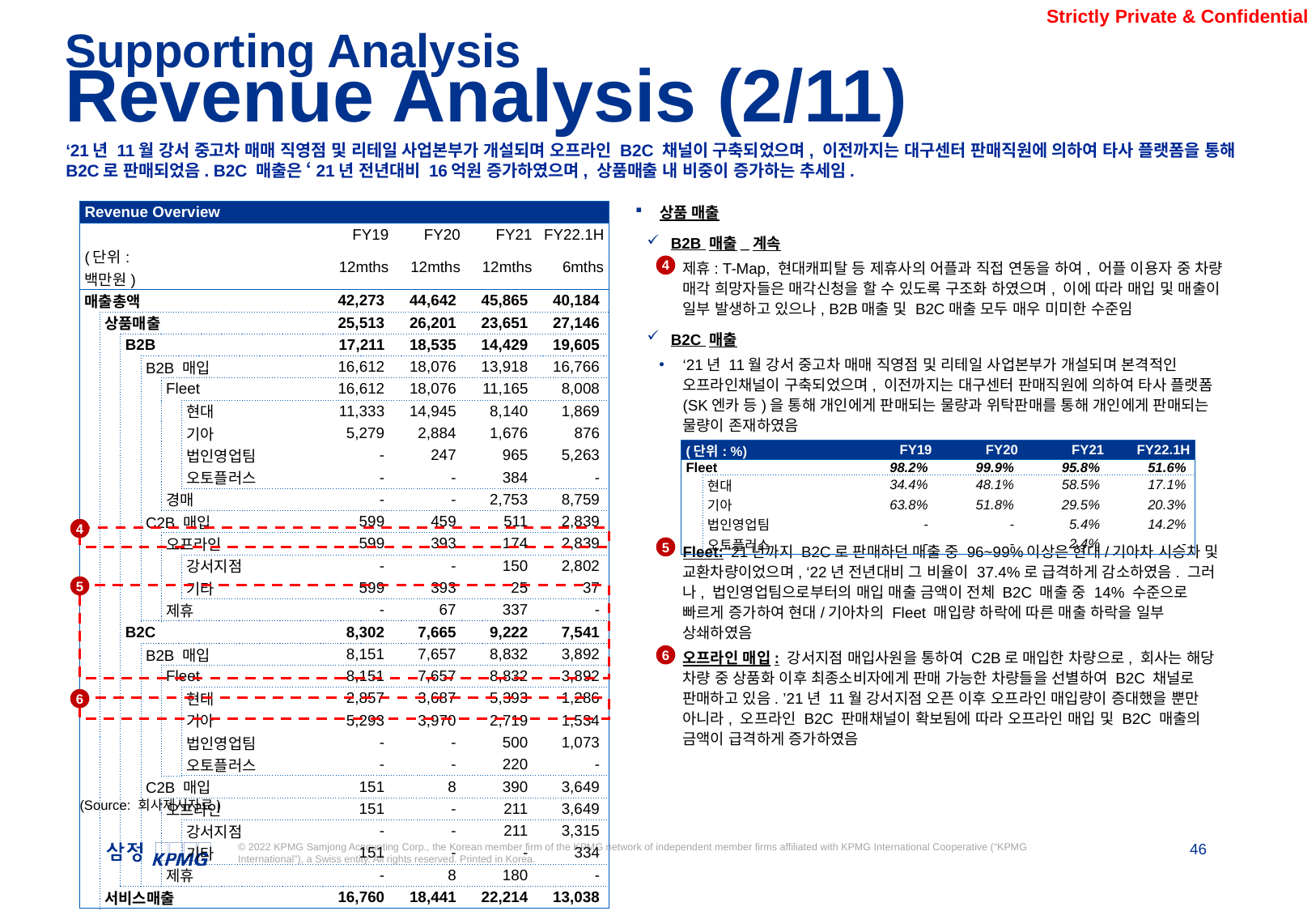

Supporting Analysis
Revenue Analysis (2/11)
‘21년 11월 강서 중고차 매매 직영점 및 리테일 사업본부가 개설되며 오프라인 B2C 채널이 구축되었으며, 이전까지는 대구센터 판매직원에 의하여 타사 플랫폼을 통해 B2C로 판매되었음. B2C 매출은 ‘21년 전년대비 16억원 증가하였으며, 상품매출 내 비중이 증가하는 추세임.
상품 매출
B2B 매출_계속
제휴: T-Map, 현대캐피탈 등 제휴사의 어플과 직접 연동을 하여, 어플 이용자 중 차량 매각 희망자들은 매각신청을 할 수 있도록 구조화 하였으며, 이에 따라 매입 및 매출이 일부 발생하고 있으나, B2B매출 및 B2C매출 모두 매우 미미한 수준임
B2C 매출
‘21년 11월 강서 중고차 매매 직영점 및 리테일 사업본부가 개설되며 본격적인 오프라인채널이 구축되었으며, 이전까지는 대구센터 판매직원에 의하여 타사 플랫폼(SK엔카 등)을 통해 개인에게 판매되는 물량과 위탁판매를 통해 개인에게 판매되는 물량이 존재하였음

Fleet: ’21년까지 B2C로 판매하던 매출 중 96~99%이상은 현대/기아차 시승차 및 교환차량이었으며, ‘22년 전년대비 그 비율이 37.4%로 급격하게 감소하였음. 그러나, 법인영업팀으로부터의 매입 매출 금액이 전체 B2C 매출 중 14% 수준으로 빠르게 증가하여 현대/기아차의 Fleet 매입량 하락에 따른 매출 하락을 일부 상쇄하였음
오프라인 매입: 강서지점 매입사원을 통하여 C2B로 매입한 차량으로, 회사는 해당 차량 중 상품화 이후 최종소비자에게 판매 가능한 차량들을 선별하여 B2C 채널로 판매하고 있음. ’21년 11월 강서지점 오픈 이후 오프라인 매입량이 증대했을 뿐만 아니라, 오프라인 B2C 판매채널이 확보됨에 따라 오프라인 매입 및 B2C 매출의 금액이 급격하게 증가하였음
| Revenue Overview |  |  |  |  |  |  |  |  |  |  |
| --- | --- | --- | --- | --- | --- | --- | --- | --- | --- | --- |
|  |  |  |  |  |  |  | FY19 | FY20 | FY21 | FY22.1H |
| (단위: 백만원) |  |  |  |  |  |  | 12mths | 12mths | 12mths | 6mths |
| 매출총액 |  |  |  |  |  |  | 42,273 | 44,642 | 45,865 | 40,184 |
|  | 상품매출 |  |  |  |  |  | 25,513 | 26,201 | 23,651 | 27,146 |
|  |  | B2B |  |  |  |  | 17,211 | 18,535 | 14,429 | 19,605 |
|  |  |  | B2B 매입 |  |  |  | 16,612 | 18,076 | 13,918 | 16,766 |
|  |  |  |  | Fleet |  |  | 16,612 | 18,076 | 11,165 | 8,008 |
|  |  |  |  |  | 현대 |  | 11,333 | 14,945 | 8,140 | 1,869 |
|  |  |  |  |  | 기아 |  | 5,279 | 2,884 | 1,676 | 876 |
|  |  |  |  |  | 법인영업팀 |  | - | 247 | 965 | 5,263 |
|  |  |  |  |  | 오토플러스 |  | - | - | 384 | - |
|  |  |  |  | 경매 |  |  | - | - | 2,753 | 8,759 |
|  |  |  | C2B 매입 |  |  |  | 599 | 459 | 511 | 2,839 |
|  |  |  |  | 오프라인 |  |  | 599 | 393 | 174 | 2,839 |
|  |  |  |  |  | 강서지점 |  | - | - | 150 | 2,802 |
|  |  |  |  |  | 기타 |  | 599 | 393 | 25 | 37 |
|  |  |  |  | 제휴 |  |  | - | 67 | 337 | - |
|  |  | B2C |  |  |  |  | 8,302 | 7,665 | 9,222 | 7,541 |
|  |  |  | B2B 매입 |  |  |  | 8,151 | 7,657 | 8,832 | 3,892 |
|  |  |  |  | Fleet |  |  | 8,151 | 7,657 | 8,832 | 3,892 |
|  |  |  |  |  | 현대 |  | 2,857 | 3,687 | 5,393 | 1,286 |
|  |  |  |  |  | 기아 |  | 5,293 | 3,970 | 2,719 | 1,534 |
|  |  |  |  |  | 법인영업팀 |  | - | - | 500 | 1,073 |
|  |  |  |  |  | 오토플러스 |  | - | - | 220 | - |
|  |  |  | C2B 매입 |  |  |  | 151 | 8 | 390 | 3,649 |
|  |  |  |  | 오프라인 |  |  | 151 | - | 211 | 3,649 |
|  |  |  |  |  | 강서지점 |  | - | - | 211 | 3,315 |
|  |  |  |  |  | 기타 |  | 151 | - | - | 334 |
|  |  |  |  | 제휴 |  |  | - | 8 | 180 | - |
|  | 서비스매출 |  |  |  |  |  | 16,760 | 18,441 | 22,214 | 13,038 |
4
| (단위: %) |  |  | FY19 | FY20 | FY21 | FY22.1H |
| --- | --- | --- | --- | --- | --- | --- |
| Fleet |  |  | 98.2% | 99.9% | 95.8% | 51.6% |
|  | 현대 |  | 34.4% | 48.1% | 58.5% | 17.1% |
|  | 기아 |  | 63.8% | 51.8% | 29.5% | 20.3% |
|  | 법인영업팀 |  | - | - | 5.4% | 14.2% |
|  | 오토플러스 |  | - | - | 2.4% | - |
4

5
5

6
6

(Source: 회사제시자료)